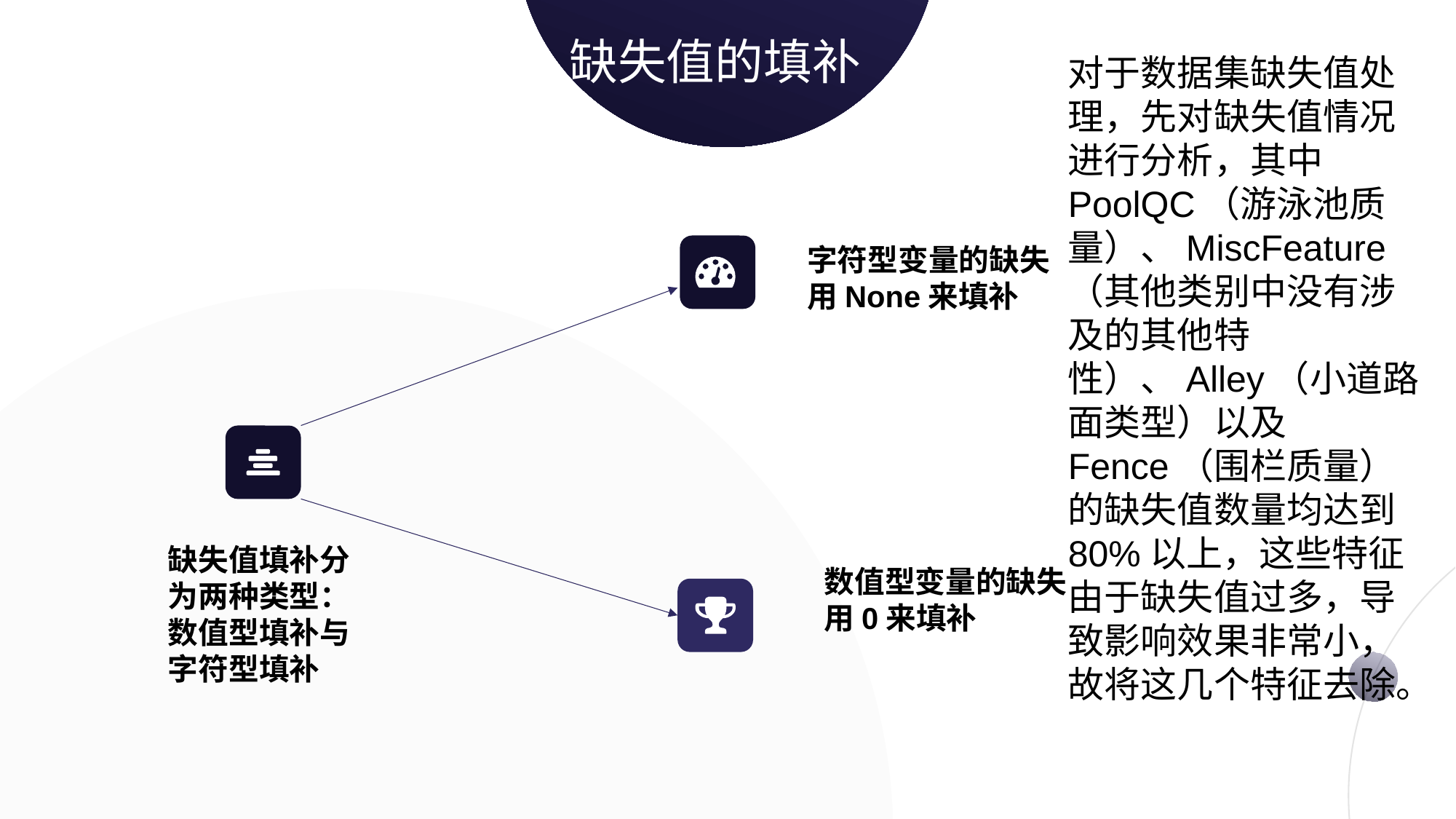

缺失值的填补
对于数据集缺失值处理，先对缺失值情况进行分析，其中PoolQC（游泳池质量）、MiscFeature（其他类别中没有涉及的其他特性）、Alley（小道路面类型）以及Fence（围栏质量）的缺失值数量均达到80%以上，这些特征由于缺失值过多，导致影响效果非常小，故将这几个特征去除。

字符型变量的缺失用None来填补

缺失值填补分为两种类型：数值型填补与字符型填补
数值型变量的缺失用0来填补